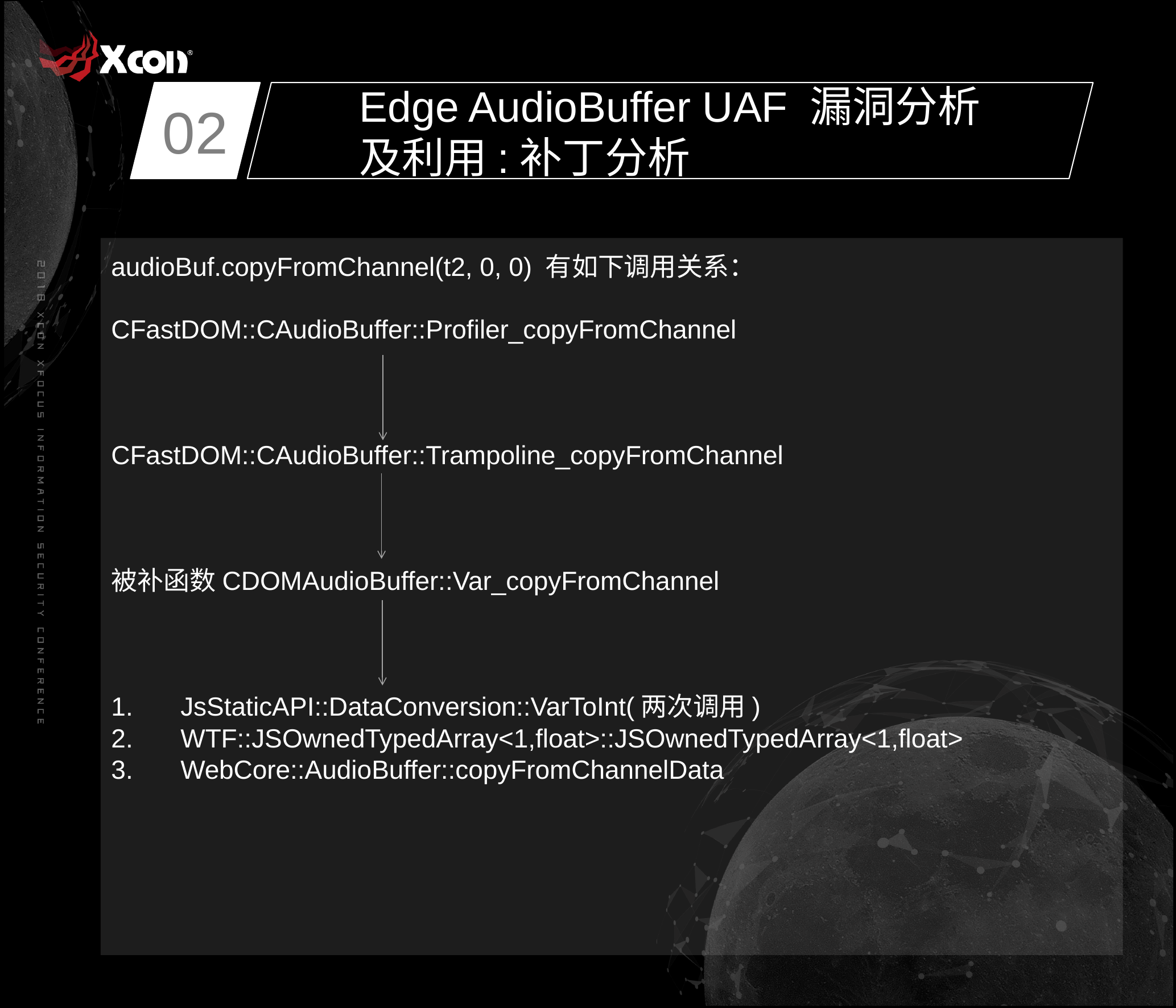

02
Edge AudioBuffer UAF 漏洞分析及利用:补丁分析

audioBuf.copyFromChannel(t2, 0, 0) 有如下调用关系：

CFastDOM::CAudioBuffer::Profiler_copyFromChannel

CFastDOM::CAudioBuffer::Trampoline_copyFromChannel

被补函数CDOMAudioBuffer::Var_copyFromChannel

JsStaticAPI::DataConversion::VarToInt(两次调用)
WTF::JSOwnedTypedArray<1,float>::JSOwnedTypedArray<1,float>
WebCore::AudioBuffer::copyFromChannelData